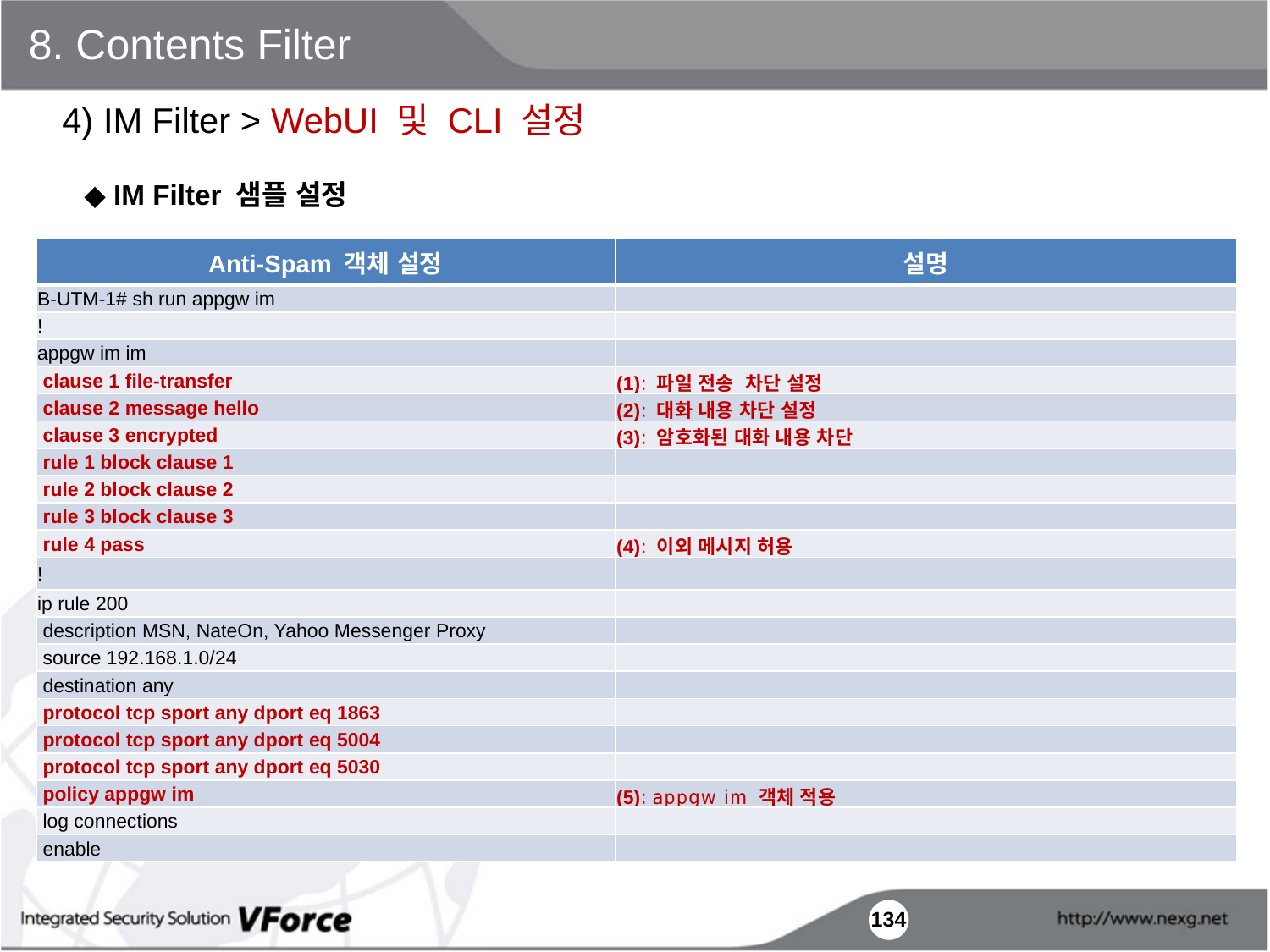

8. Contents Filter
4) IM Filter > WebUI 및 CLI 설정
◆ IM Filter 샘플 설정
| Anti-Spam 객체 설정 | 설명 |
| --- | --- |
| B-UTM-1# sh run appgw im |  |
| ! |  |
| appgw im im |  |
| clause 1 file-transfer | (1): 파일 전송 차단 설정 |
| clause 2 message hello | (2): 대화 내용 차단 설정 |
| clause 3 encrypted | (3): 암호화된 대화 내용 차단 |
| rule 1 block clause 1 |  |
| rule 2 block clause 2 |  |
| rule 3 block clause 3 |  |
| rule 4 pass | (4): 이외 메시지 허용 |
| ! |  |
| ip rule 200 |  |
| description MSN, NateOn, Yahoo Messenger Proxy |  |
| source 192.168.1.0/24 |  |
| destination any |  |
| protocol tcp sport any dport eq 1863 |  |
| protocol tcp sport any dport eq 5004 |  |
| protocol tcp sport any dport eq 5030 |  |
| policy appgw im | (5): appgw im 객체 적용 |
| log connections |  |
| enable |  |